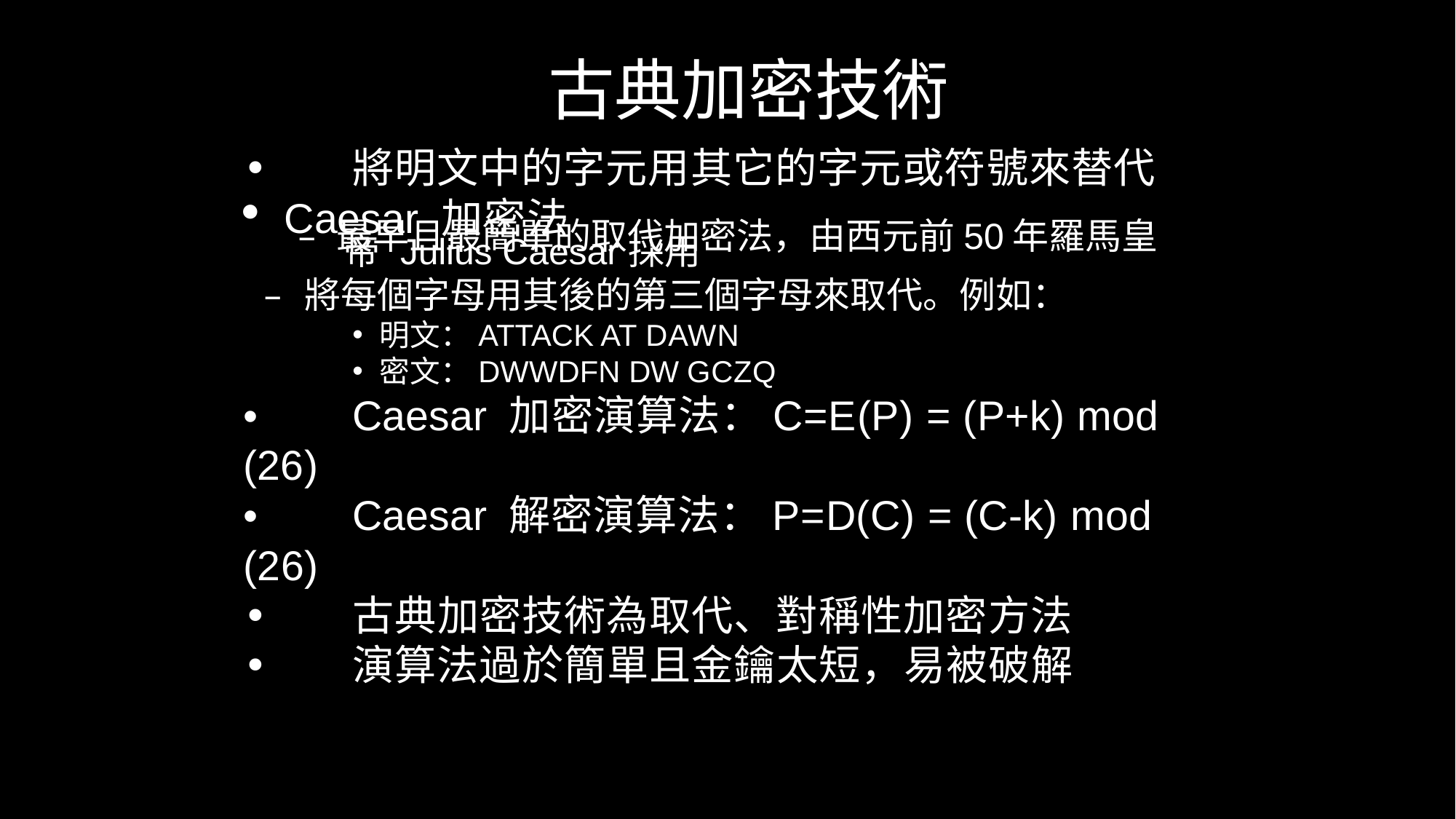

古典加密技術
•	將明文中的字元用其它的字元或符號來替代
Caesar 加密法
– 最早且最簡單的取代加密法，由西元前50年羅馬皇  帝 Julius Caesar採用
– 將每個字母用其後的第三個字母來取代。例如：
明文：ATTACK AT DAWN
密文：DWWDFN DW GCZQ
•	Caesar 加密演算法：C=E(P) = (P+k) mod (26)
•	Caesar 解密演算法：P=D(C) = (C-k) mod (26)
•	古典加密技術為取代、對稱性加密方法
•	演算法過於簡單且金鑰太短，易被破解